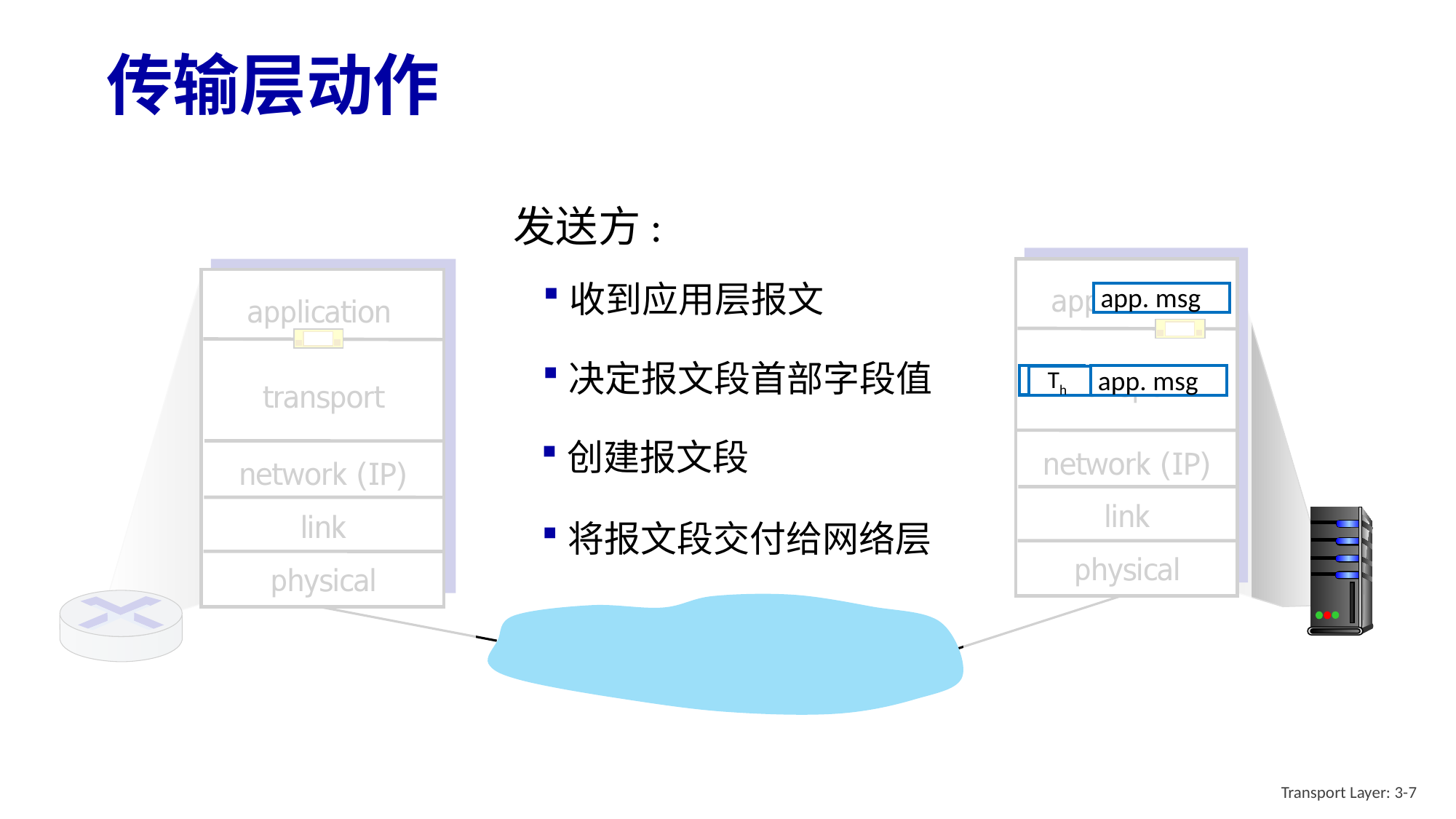

# 传输层动作
发送方:

application

network (IP)

link

physical

application

network (IP)

link

physical

app. msg

收到应用层报文

决定报文段首部字段值
   Th

transport
app. msg

   Th

transport
创建报文段

将报文段交付给网络层

Transport Layer: 3-7